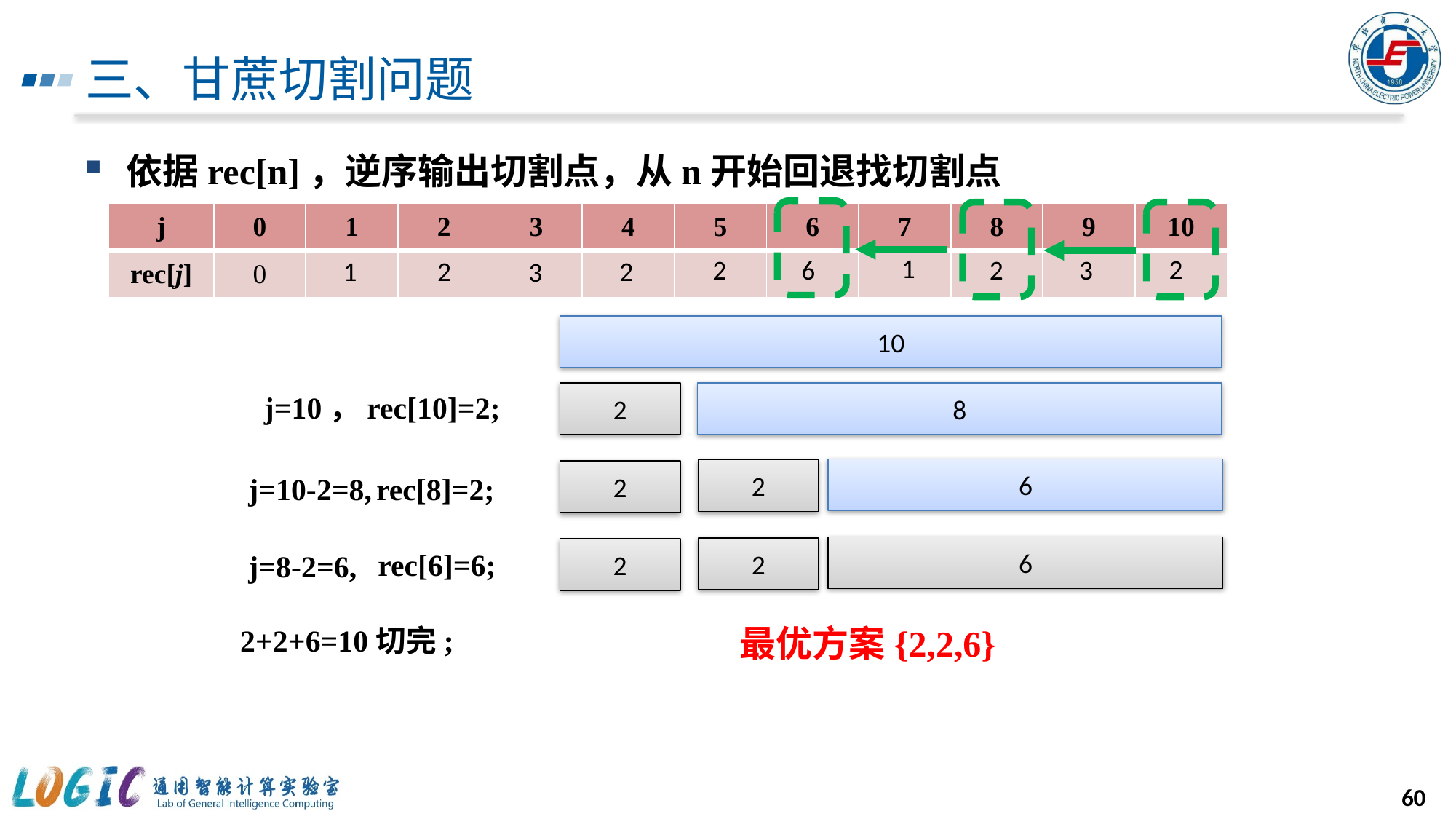

# 三、甘蔗切割问题
依据rec[n]，逆序输出切割点，从n开始回退找切割点

| j | 0 | 1 | 2 | 3 | 4 | 5 | 6 | 7 | 8 | 9 | 10 |
| --- | --- | --- | --- | --- | --- | --- | --- | --- | --- | --- | --- |
| rec[j] | 0 |  |  |  |  |  |  |  |  |  |  |
1
2
2
6
2
3
1
2
2
3
10
2
8
j=10，rec[10]=2;
6
2
2
j=10-2=8,
rec[8]=2;
6
2
2
rec[6]=6;
j=8-2=6,
最优方案{2,2,6}
2+2+6=10切完;
60